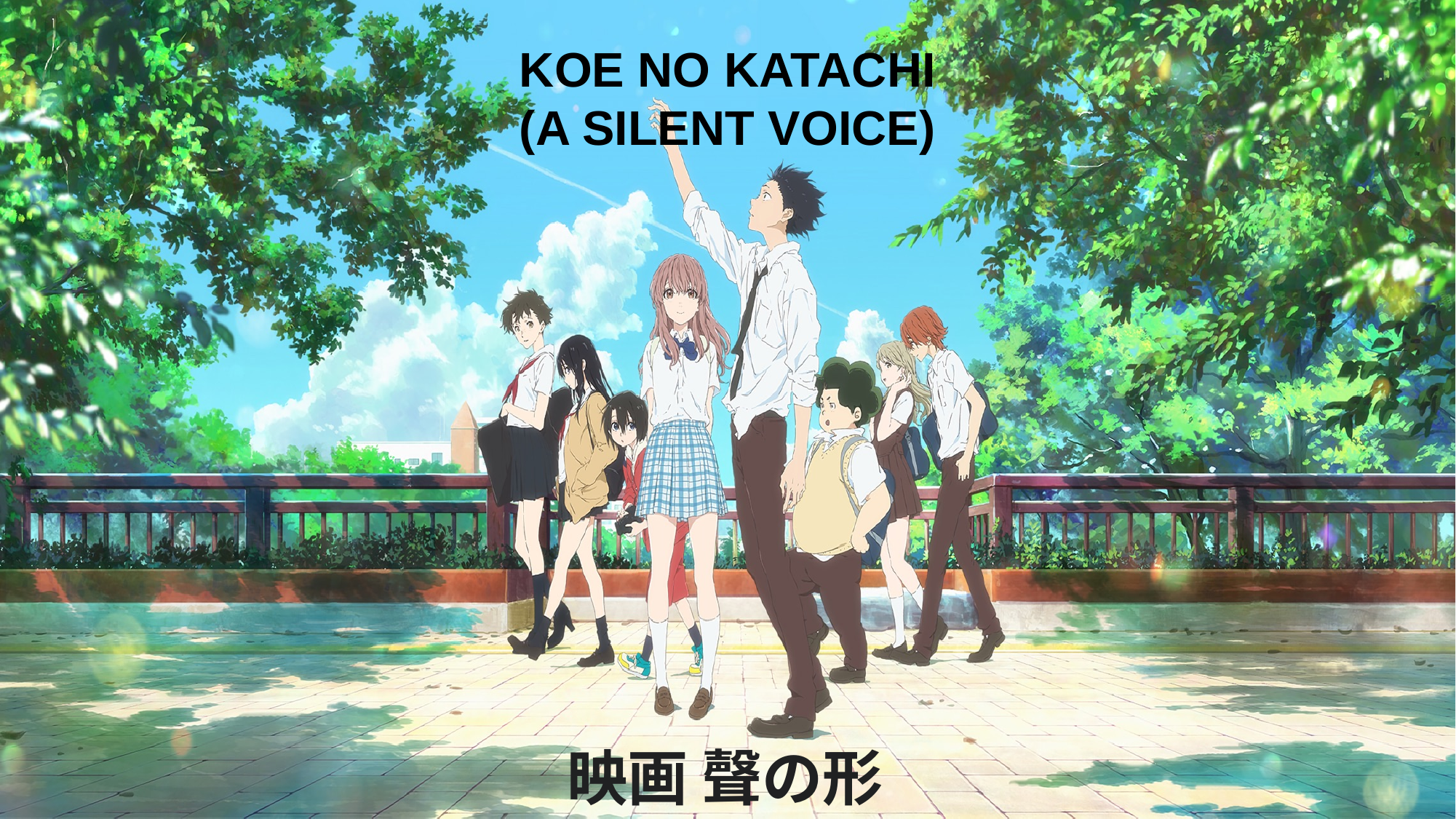

KOE NO KATACHI
(A SILENT VOICE)
映画 聲の形